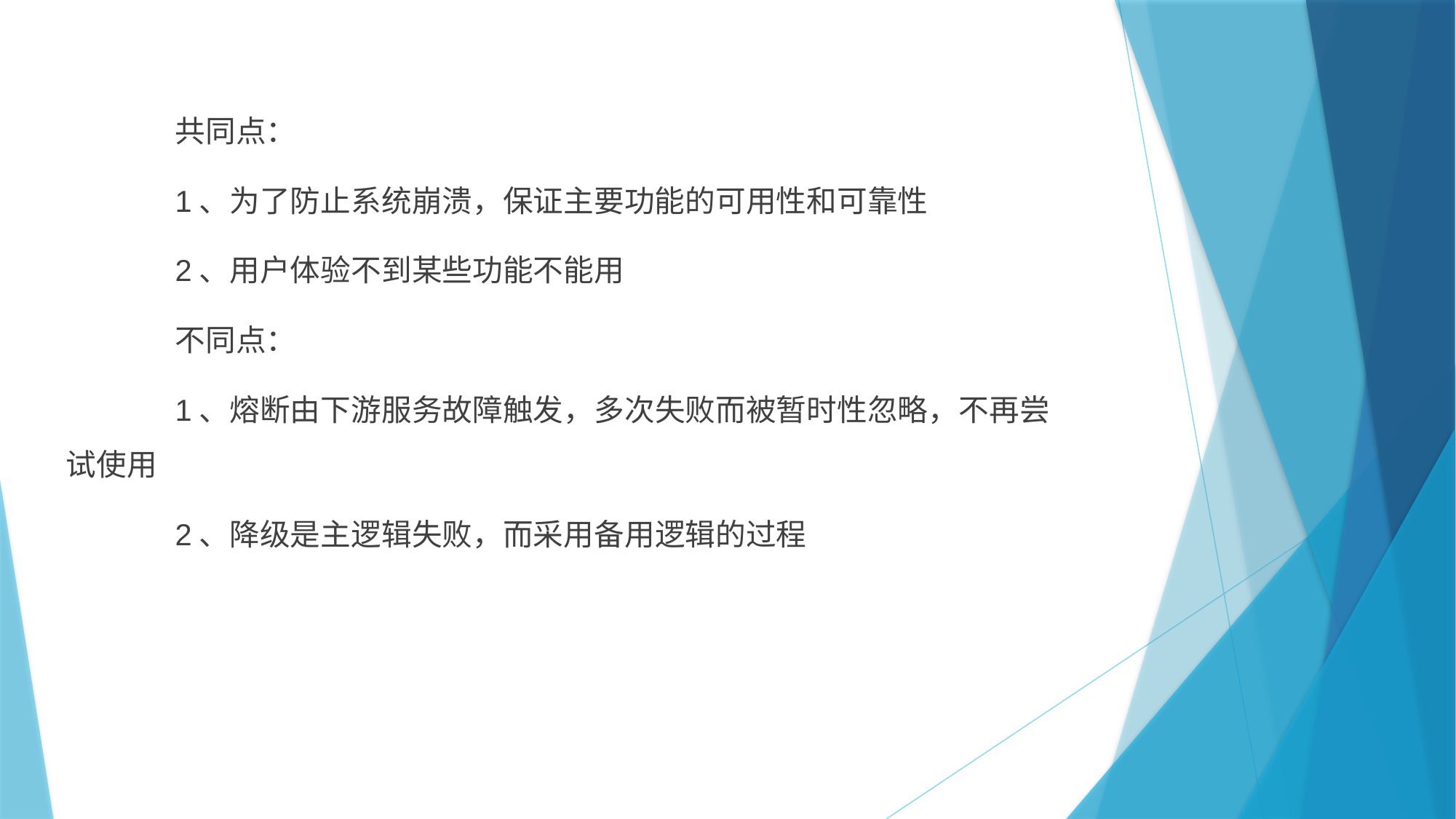

共同点：
	1、为了防止系统崩溃，保证主要功能的可用性和可靠性
	2、用户体验不到某些功能不能用
	不同点：
	1、熔断由下游服务故障触发，多次失败而被暂时性忽略，不再尝试使用
	2、降级是主逻辑失败，而采用备用逻辑的过程